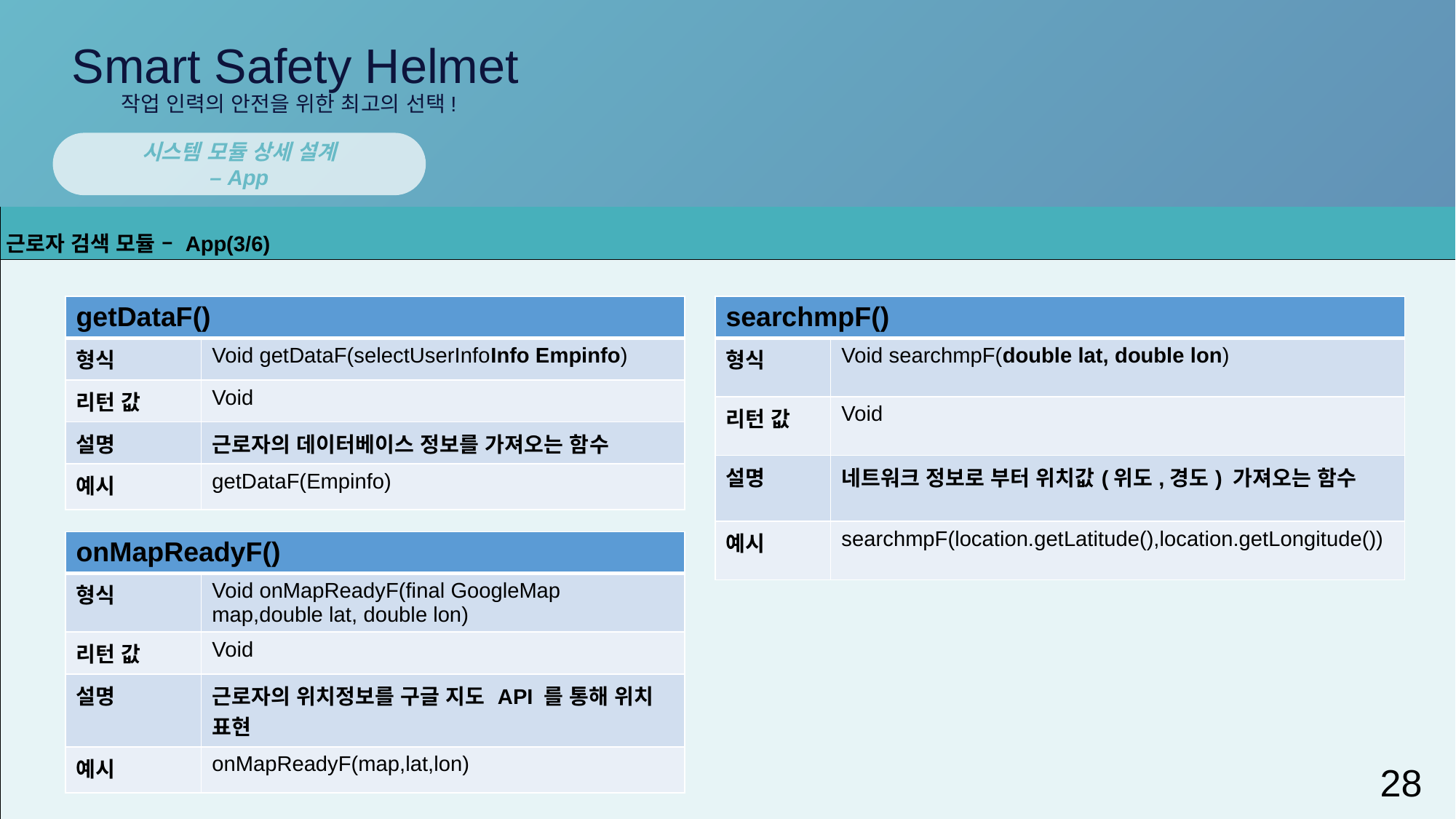

Smart Safety Helmet
작업 인력의 안전을 위한 최고의 선택!
시스템 모듈 상세 설계
– App
| 근로자 검색 모듈 – App(3/6) |
| --- |
|  |
| getDataF() |  |
| --- | --- |
| 형식 | Void getDataF(selectUserInfoInfo Empinfo) |
| 리턴 값 | Void |
| 설명 | 근로자의 데이터베이스 정보를 가져오는 함수 |
| 예시 | getDataF(Empinfo) |
| searchmpF() |  |
| --- | --- |
| 형식 | Void searchmpF(double lat, double lon) |
| 리턴 값 | Void |
| 설명 | 네트워크 정보로 부터 위치값(위도,경도) 가져오는 함수 |
| 예시 | searchmpF(location.getLatitude(),location.getLongitude()) |
| onMapReadyF() |  |
| --- | --- |
| 형식 | Void onMapReadyF(final GoogleMap map,double lat, double lon) |
| 리턴 값 | Void |
| 설명 | 근로자의 위치정보를 구글 지도 API 를 통해 위치 표현 |
| 예시 | onMapReadyF(map,lat,lon) |
28